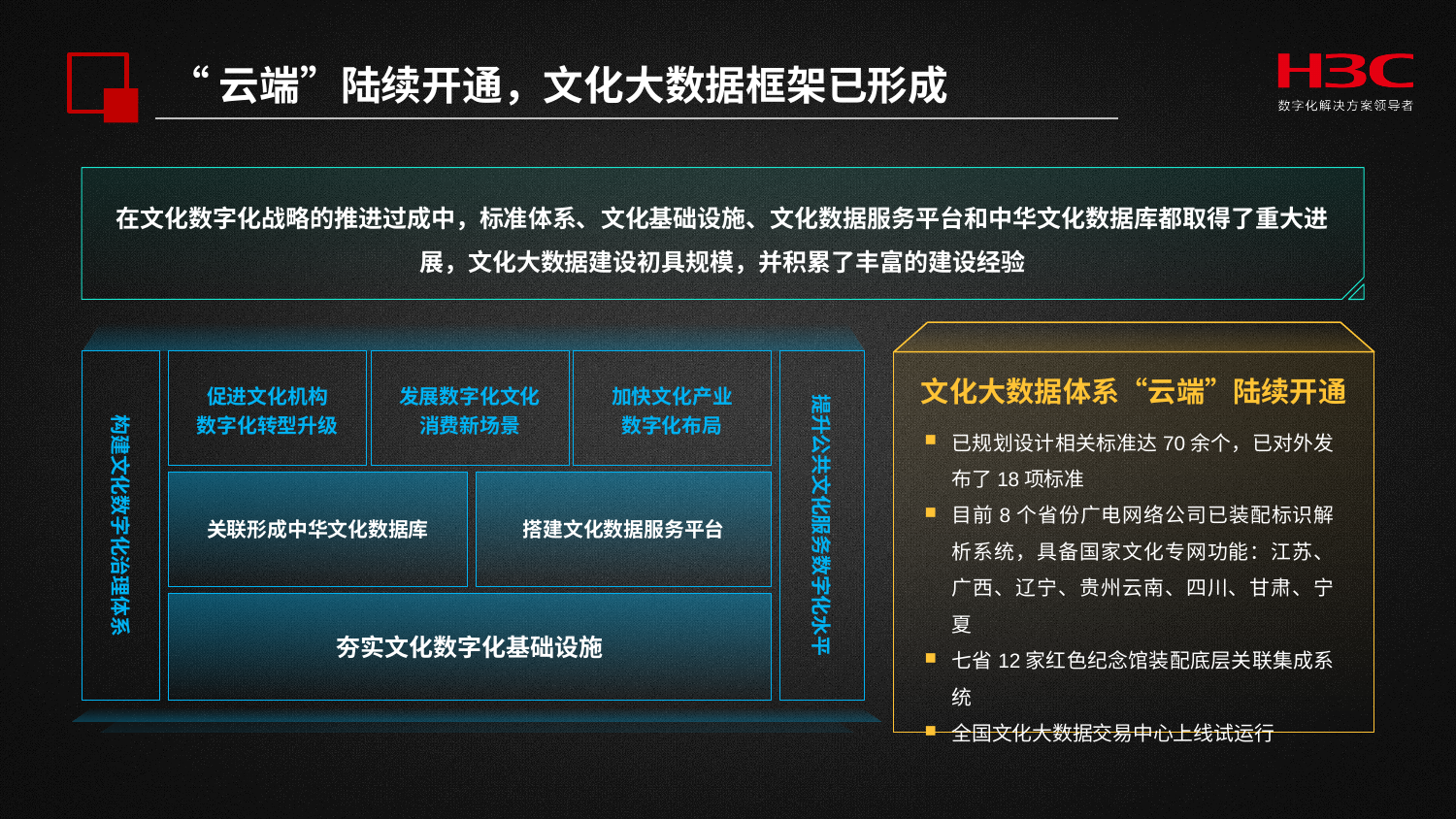

“云端”陆续开通，文化大数据框架已形成

在文化数字化战略的推进过成中，标准体系、文化基础设施、文化数据服务平台和中华文化数据库都取得了重大进展，文化大数据建设初具规模，并积累了丰富的建设经验

提升公共文化服务数字化水平
促进文化机构
数字化转型升级
发展数字化文化
消费新场景
加快文化产业
数字化布局
构建文化数字化治理体系
关联形成中华文化数据库
搭建文化数据服务平台
夯实文化数字化基础设施

文化大数据体系“云端”陆续开通
已规划设计相关标准达70余个，已对外发布了18项标准
目前8个省份广电网络公司已装配标识解析系统，具备国家文化专网功能：江苏、广西、辽宁、贵州云南、四川、甘肃、宁夏
七省12家红色纪念馆装配底层关联集成系统
全国文化大数据交易中心上线试运行